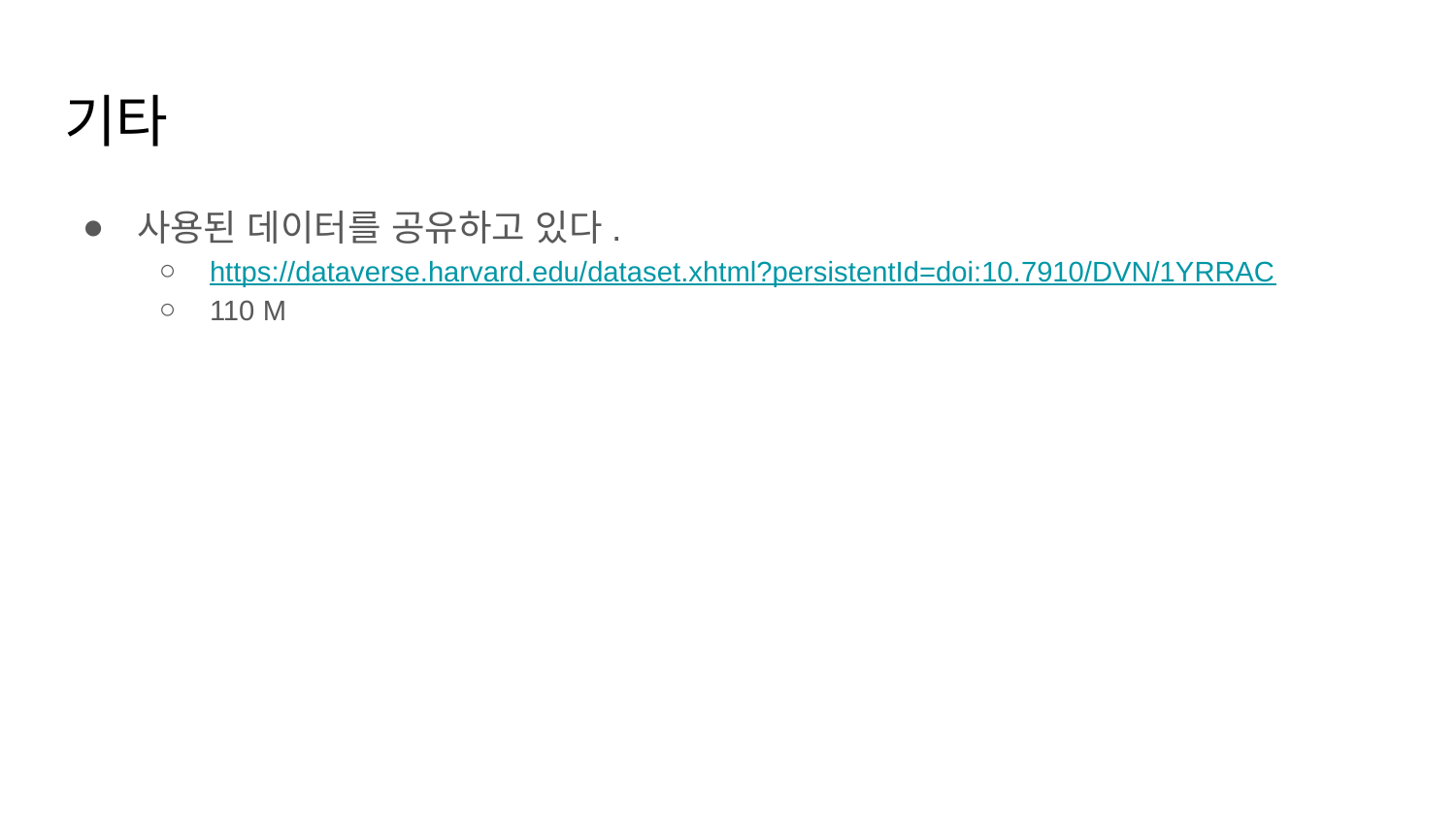

# 기타
사용된 데이터를 공유하고 있다.
https://dataverse.harvard.edu/dataset.xhtml?persistentId=doi:10.7910/DVN/1YRRAC
110 M